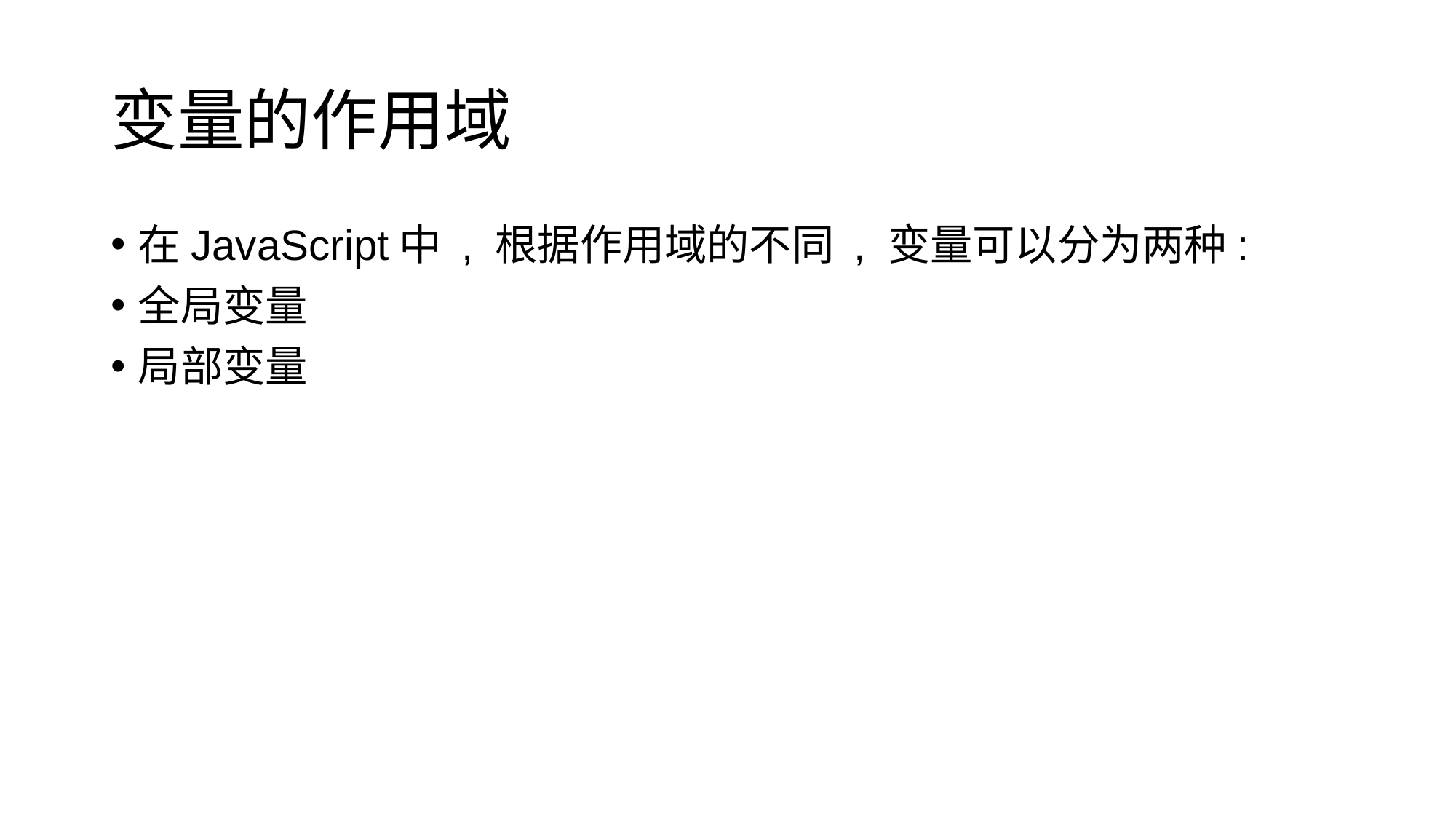

# 变量的作用域
在JavaScript中 , 根据作用域的不同 , 变量可以分为两种:
全局变量
局部变量